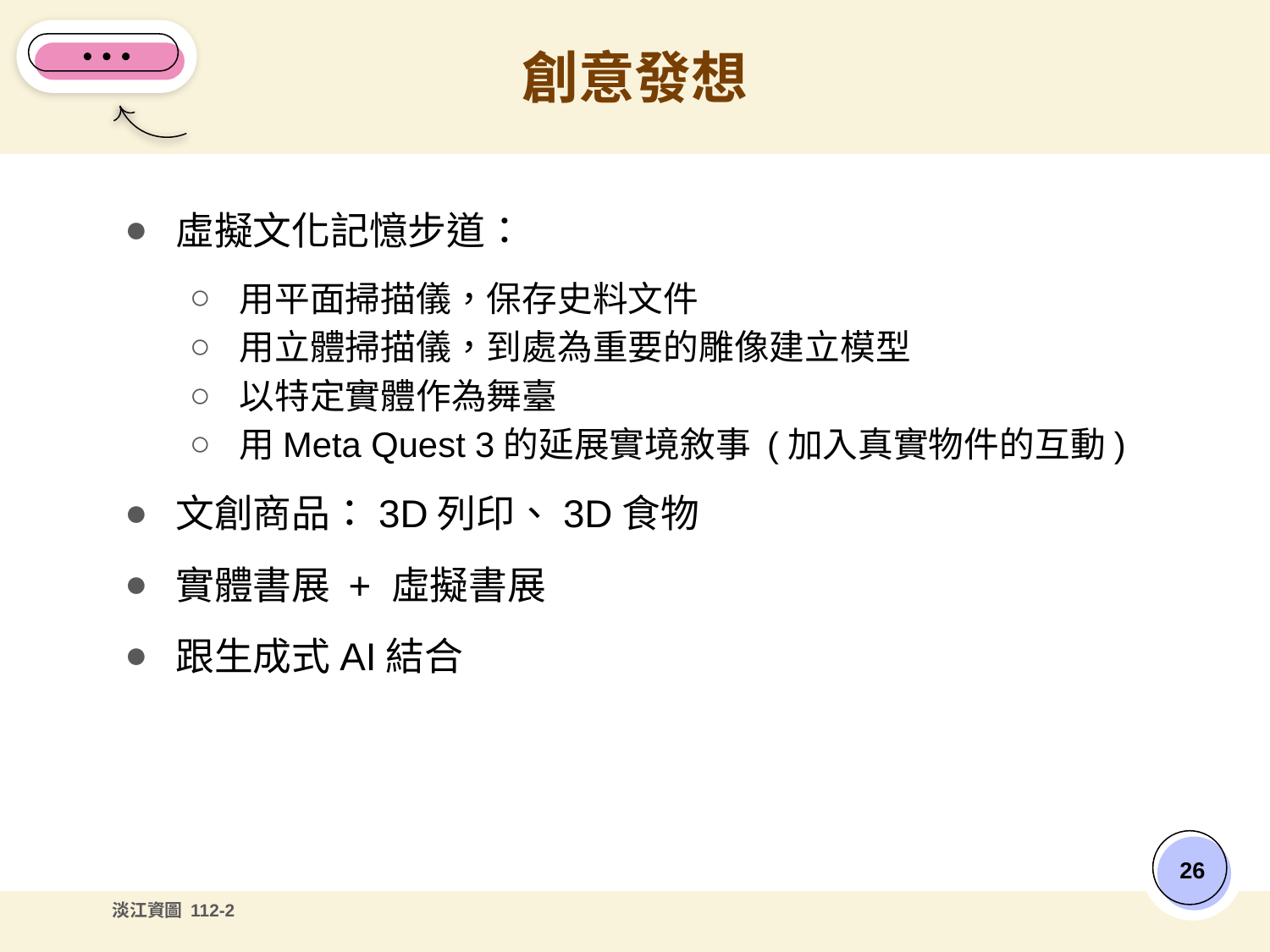

# 創意發想
虛擬文化記憶步道：
用平面掃描儀，保存史料文件
用立體掃描儀，到處為重要的雕像建立模型
以特定實體作為舞臺
用Meta Quest 3的延展實境敘事 (加入真實物件的互動)
文創商品：3D列印、3D食物
實體書展 + 虛擬書展
跟生成式AI結合
26